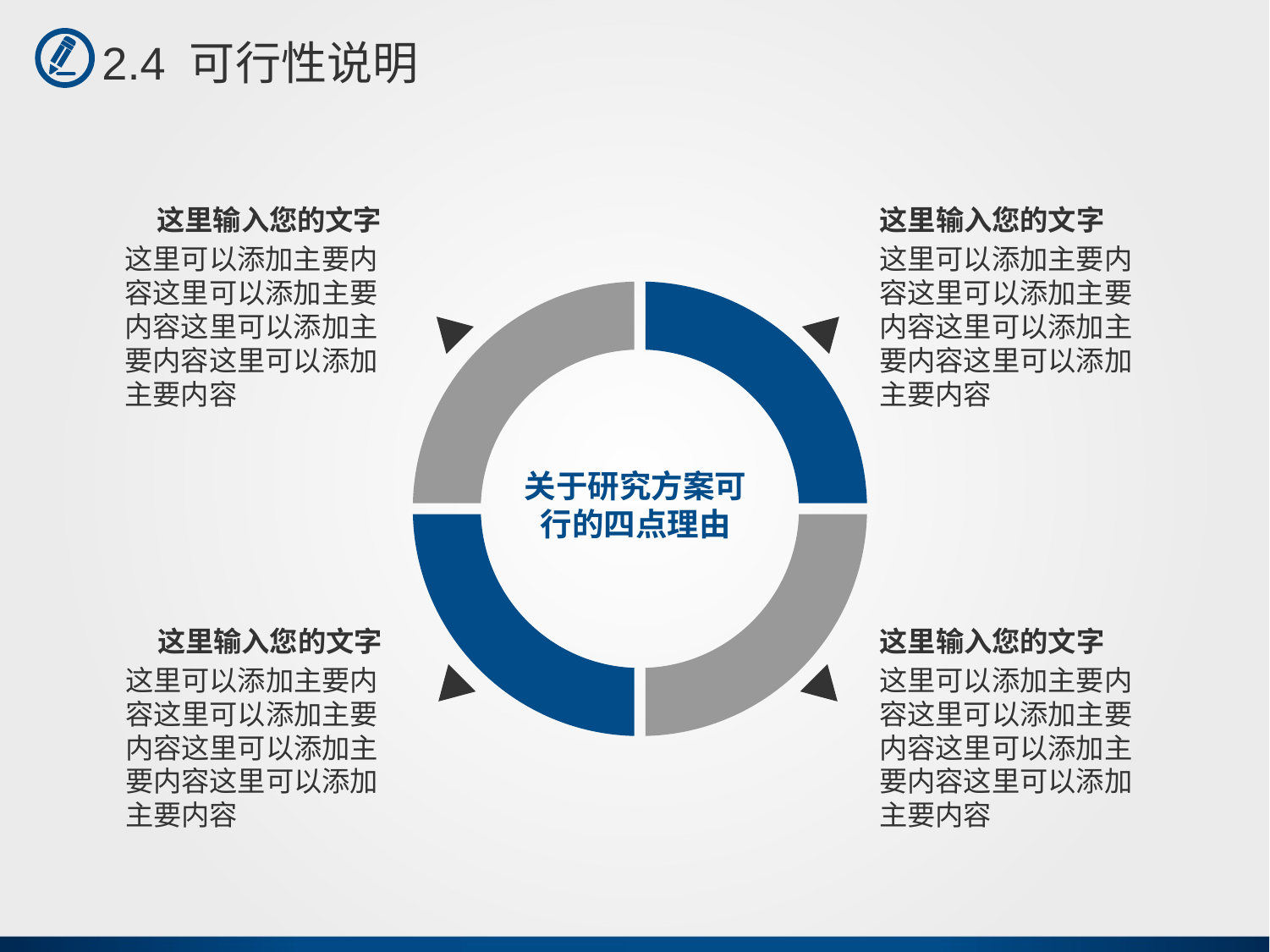

2.4 可行性说明
这里输入您的文字
这里输入您的文字
这里可以添加主要内容这里可以添加主要内容这里可以添加主要内容这里可以添加主要内容
这里可以添加主要内容这里可以添加主要内容这里可以添加主要内容这里可以添加主要内容

关于研究方案可行的四点理由

这里输入您的文字
这里输入您的文字
这里可以添加主要内容这里可以添加主要内容这里可以添加主要内容这里可以添加主要内容
这里可以添加主要内容这里可以添加主要内容这里可以添加主要内容这里可以添加主要内容